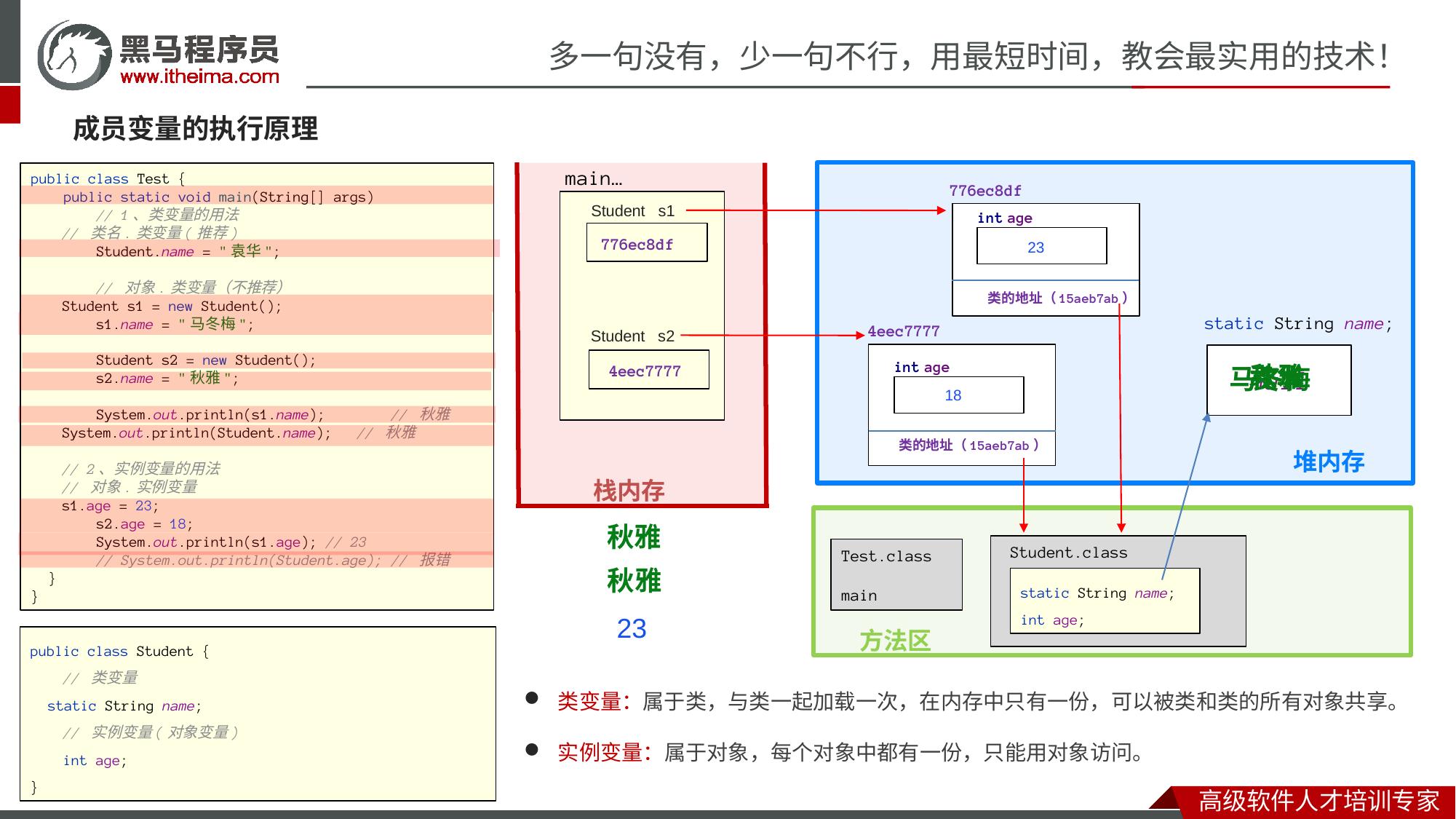

成员变量的执行原理

main…
public class Test {
    public static void main(String[] args)
        // 1、类变量的用法
        // 类名.类变量(推荐)
        Student.name = "袁华";
        // 对象.类变量（不推荐）
        Student s1 = new Student();
        s1.name = "马冬梅";
        Student s2 = new Student();
        s2.name = "秋雅";
        System.out.println(s1.name);        // 秋雅
        System.out.println(Student.name);   // 秋雅
        // 2、实例变量的用法
        // 对象.实例变量
        s1.age = 23;
        s2.age = 18;
        System.out.println(s1.age); // 23
        // System.out.println(Student.age); // 报错
    }
}

堆内存

栈内存
776ec8df

Student   s1
int age

776ec8df
0
23

类的地址（15aeb7ab）

static String name;

4eec7777
Student   s2

int age

秋雅
4eec7777
袁华
马冬梅
null

0
18

类的地址（15aeb7ab）

方法区
秋雅

 Student.class

Test.class

main

秋雅
static String name;
int age;
23
public class Student {
    // 类变量
    static String name;
    // 实例变量(对象变量)
    int age;
}
类变量：属于类，与类一起加载一次，在内存中只有一份，可以被类和类的所有对象共享。
实例变量：属于对象，每个对象中都有一份，只能用对象访问。